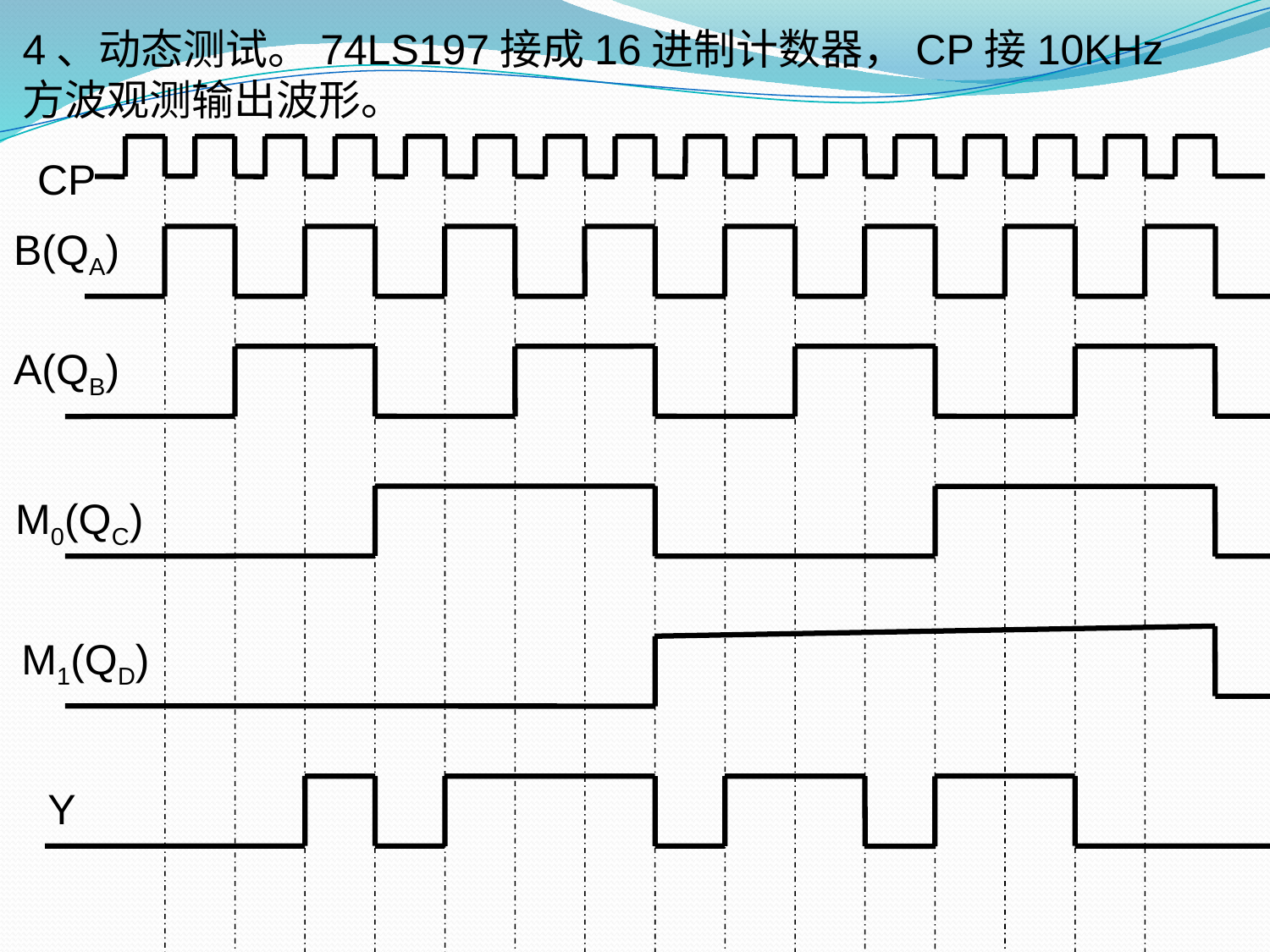

4、动态测试。74LS197接成16进制计数器，CP接10KHz方波观测输出波形。

CP

B(QA)

A(QB)

M0(QC)

M1(QD)

Y